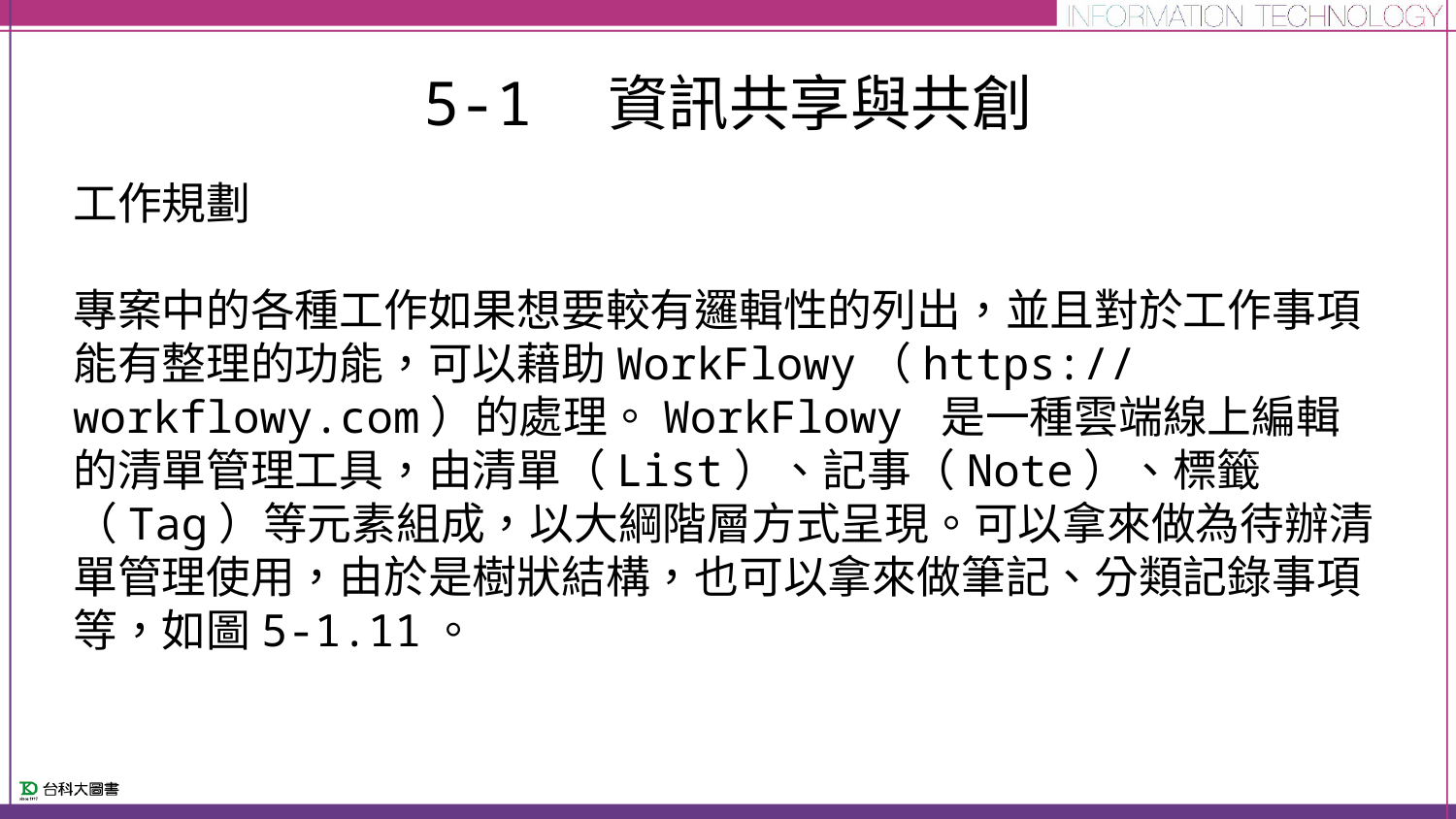

# 5-1　資訊共享與共創
工作規劃

專案中的各種工作如果想要較有邏輯性的列出，並且對於工作事項能有整理的功能，可以藉助WorkFlowy（https://workflowy.com）的處理。WorkFlowy 是一種雲端線上編輯的清單管理工具，由清單（List）、記事（Note）、標籤（Tag）等元素組成，以大綱階層方式呈現。可以拿來做為待辦清單管理使用，由於是樹狀結構，也可以拿來做筆記、分類記錄事項等，如圖5-1.11。